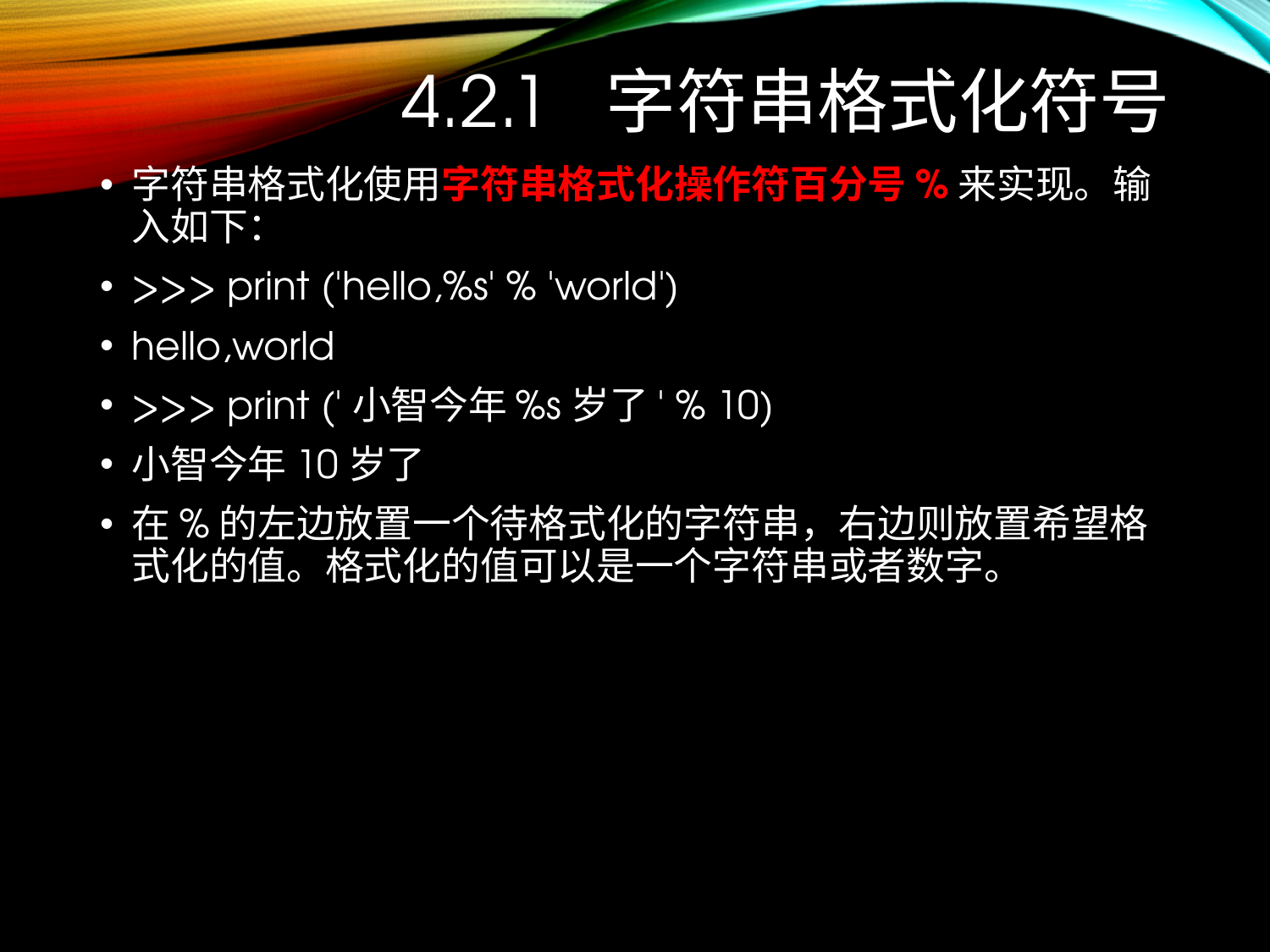

# 4.2.1  字符串格式化符号
字符串格式化使用字符串格式化操作符百分号%来实现。输入如下：
>>> print ('hello,%s' % 'world')
hello,world
>>> print ('小智今年%s岁了' % 10)
小智今年10岁了
在%的左边放置一个待格式化的字符串，右边则放置希望格式化的值。格式化的值可以是一个字符串或者数字。